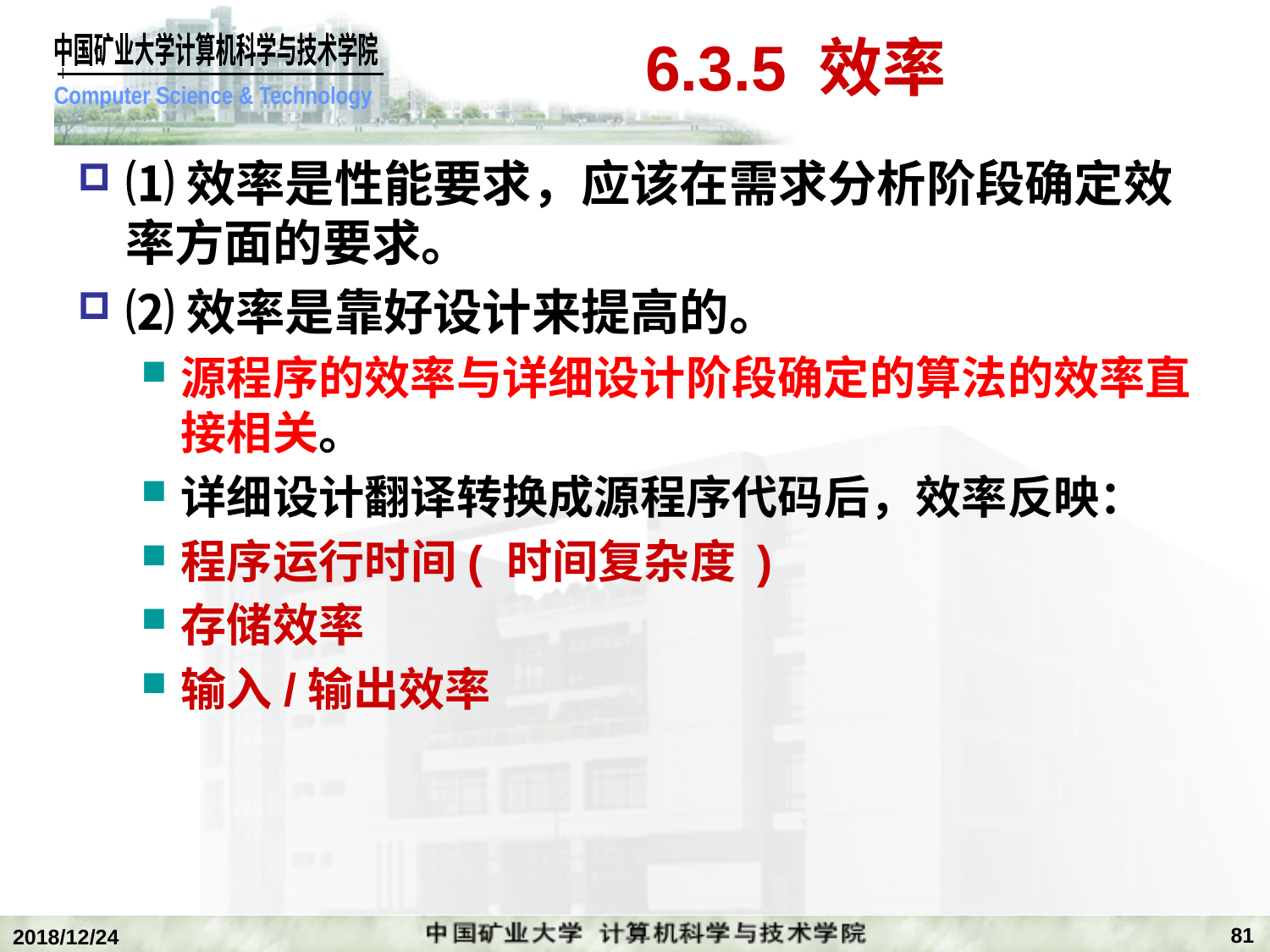

# 6.3.5 效率
⑴效率是性能要求，应该在需求分析阶段确定效率方面的要求。
⑵效率是靠好设计来提高的。
源程序的效率与详细设计阶段确定的算法的效率直接相关。
详细设计翻译转换成源程序代码后，效率反映：
程序运行时间( 时间复杂度 )
存储效率
输入/输出效率

81
2018/12/24